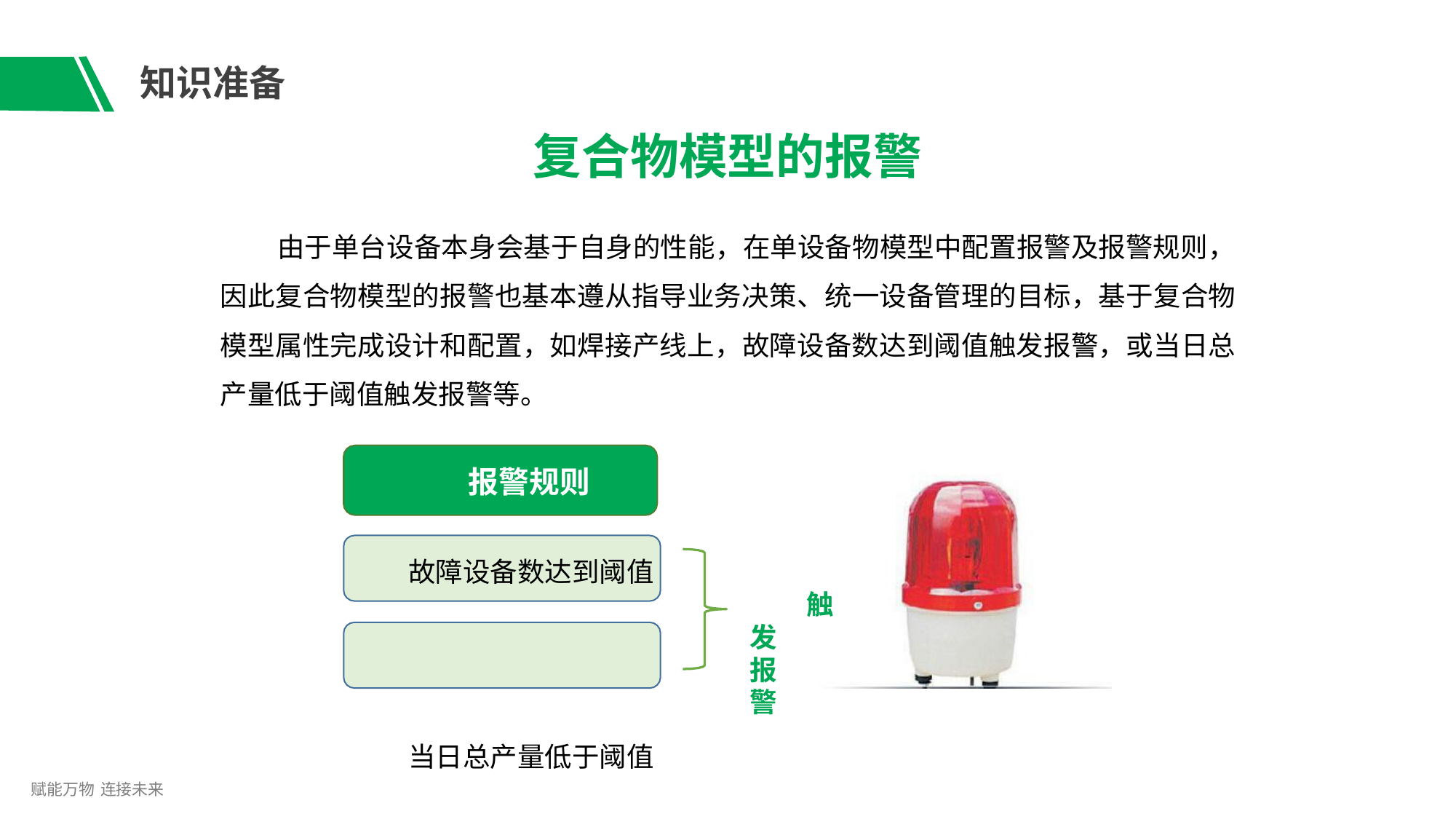

# 知识准备
复合物模型的报警
由于单台设备本身会基于自身的性能，在单设备物模型中配置报警及报警规则， 因此复合物模型的报警也基本遵从指导业务决策、统一设备管理的目标，基于复合物 模型属性完成设计和配置，如焊接产线上，故障设备数达到阈值触发报警，或当日总 产量低于阈值触发报警等。

报警规则

故障设备数达到阈值
触发报警
当日总产量低于阈值

赋能万物 连接未来